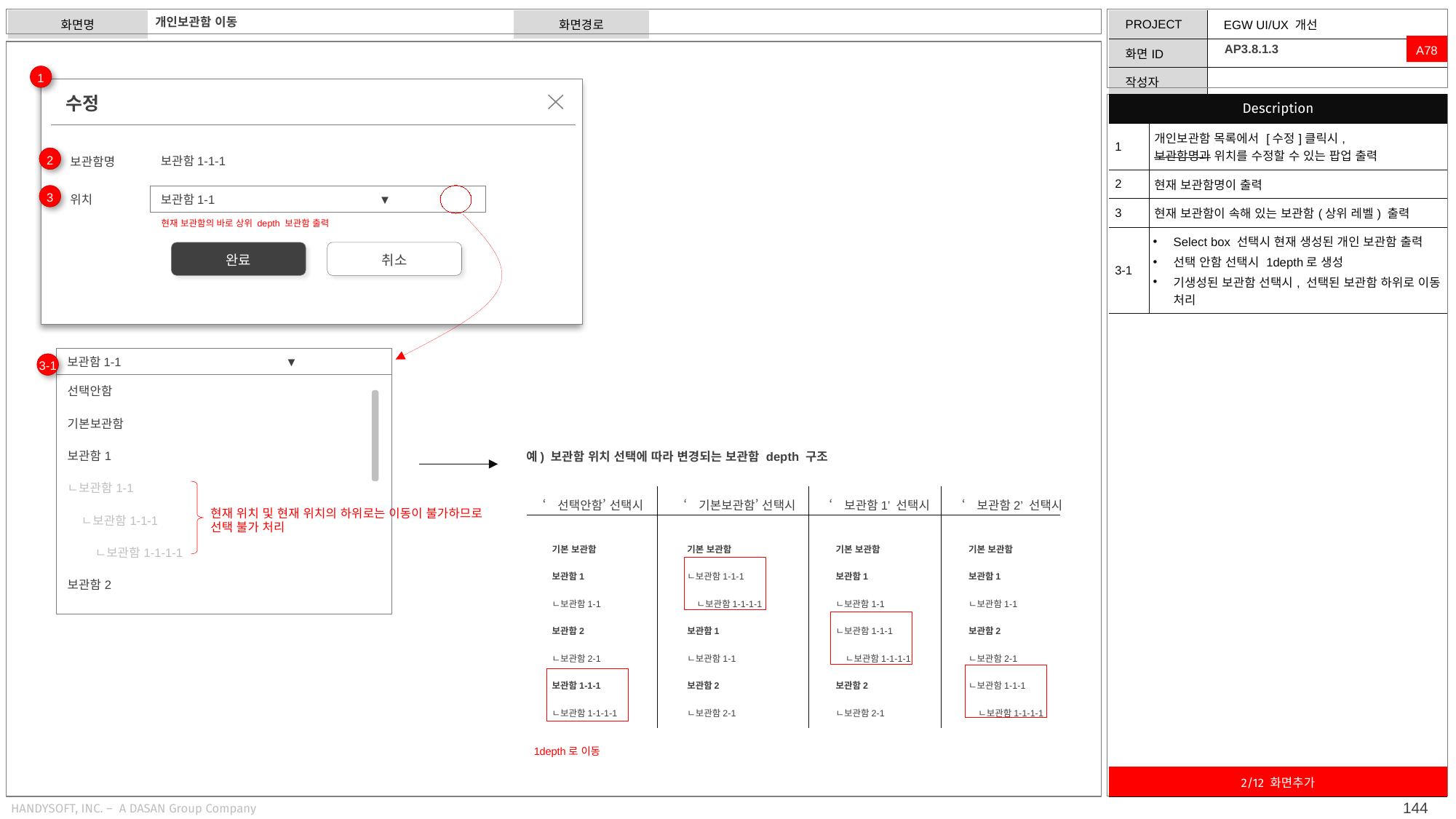

개인보관함 이동
A78
AP3.8.1.3
1

수정

보관함1-1-1
보관함명
보관함1-1		▼
위치

| Description |  |
| --- | --- |
| 1 | 개인보관함 목록에서 [수정]클릭시, 보관함명과 위치를 수정할 수 있는 팝업 출력 |
| 2 | 현재 보관함명이 출력 |
| 3 | 현재 보관함이 속해 있는 보관함(상위 레벨) 출력 |
| 3-1 | Select box 선택시 현재 생성된 개인 보관함 출력 선택 안함 선택시 1depth로 생성 기생성된 보관함 선택시, 선택된 보관함 하위로 이동 처리 |
2
3

현재 보관함의 바로 상위 depth 보관함 출력

완료
취소
보관함1-1		▼
3-1
| 선택안함 |
| --- |
| 기본보관함 |
| 보관함1 |
| ㄴ보관함1-1 |
| ㄴ보관함1-1-1 |
| ㄴ보관함1-1-1-1 |
| 보관함2 |

예) 보관함 위치 선택에 따라 변경되는 보관함 depth 구조
‘선택안함’ 선택시
‘기본보관함’ 선택시
‘보관함1’ 선택시
‘보관함2’ 선택시

현재 위치 및 현재 위치의 하위로는 이동이 불가하므로
선택 불가 처리
기본 보관함
보관함1
ㄴ보관함1-1
보관함2
ㄴ보관함2-1
보관함1-1-1
ㄴ보관함1-1-1-1
기본 보관함
ㄴ보관함1-1-1
   ㄴ보관함1-1-1-1
보관함1
ㄴ보관함1-1
보관함2
ㄴ보관함2-1
기본 보관함
보관함1
ㄴ보관함1-1
ㄴ보관함1-1-1
   ㄴ보관함1-1-1-1
보관함2
ㄴ보관함2-1
기본 보관함
보관함1
ㄴ보관함1-1
보관함2
ㄴ보관함2-1
ㄴ보관함1-1-1
   ㄴ보관함1-1-1-1

1depth로 이동
| 2/12 화면추가 |
| --- |